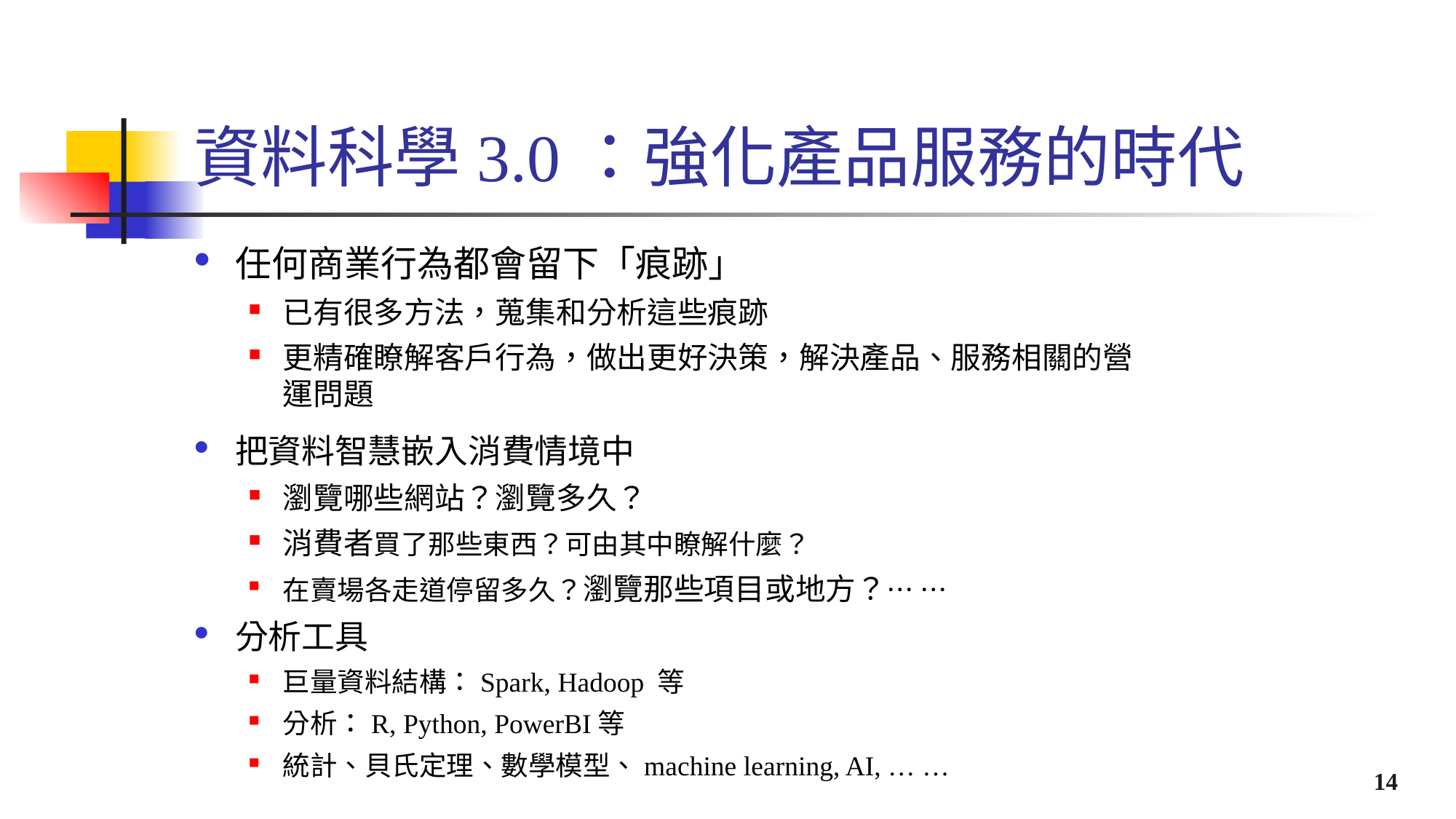

# 資料科學3.0：強化產品服務的時代
任何商業行為都會留下「痕跡」
已有很多方法，蒐集和分析這些痕跡
更精確瞭解客戶行為，做出更好決策，解決產品、服務相關的營運問題
把資料智慧嵌入消費情境中
瀏覽哪些網站？瀏覽多久？
消費者買了那些東西？可由其中瞭解什麼？
在賣場各走道停留多久？瀏覽那些項目或地方？… …
分析工具
巨量資料結構：Spark, Hadoop 等
分析：R, Python, PowerBI等
統計、貝氏定理、數學模型、machine learning, AI, … …
14